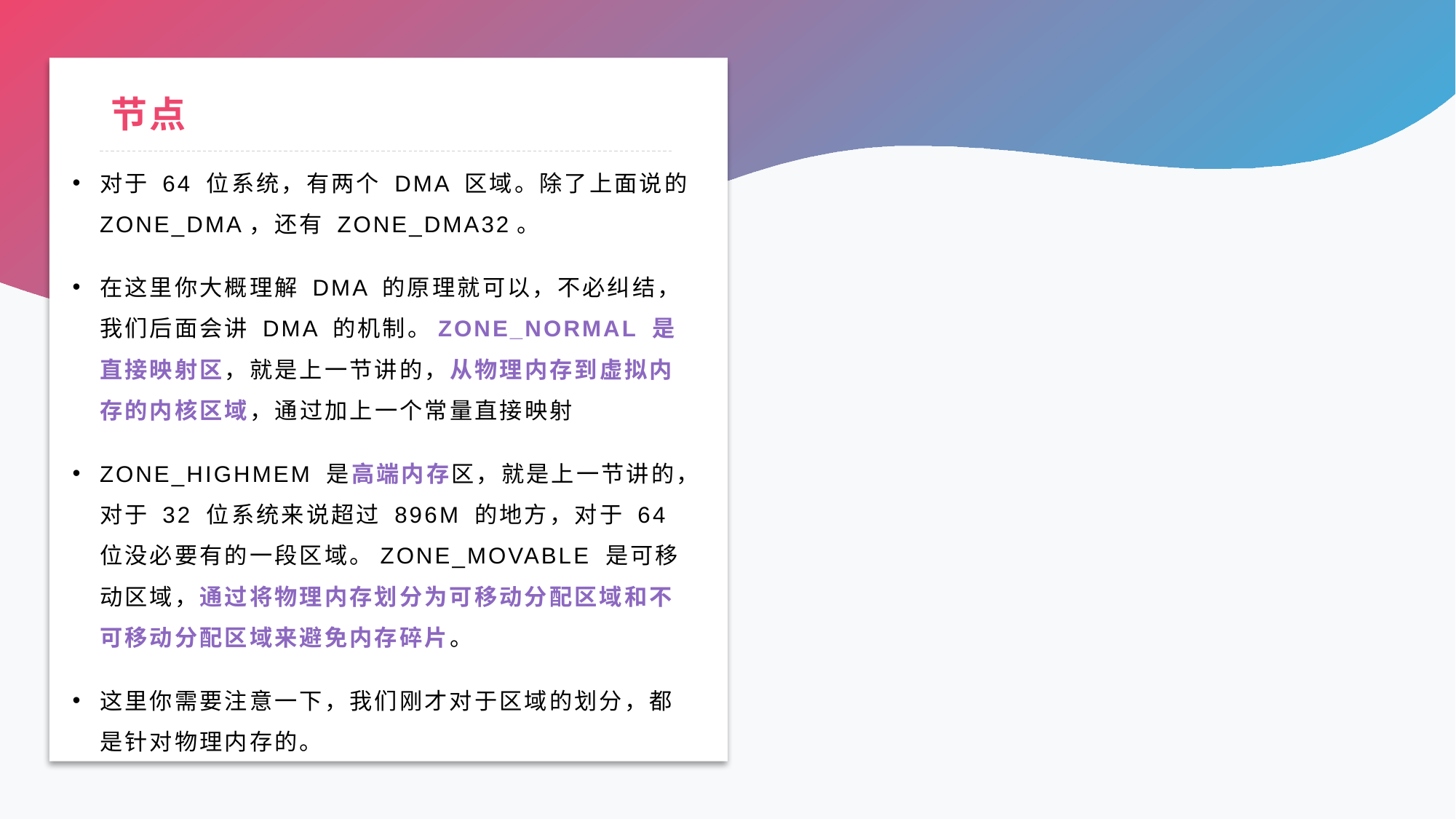

# 节点
对于 64 位系统，有两个 DMA 区域。除了上面说的 ZONE_DMA，还有 ZONE_DMA32。
在这里你大概理解 DMA 的原理就可以，不必纠结，我们后面会讲 DMA 的机制。ZONE_NORMAL 是直接映射区，就是上一节讲的，从物理内存到虚拟内存的内核区域，通过加上一个常量直接映射
ZONE_HIGHMEM 是高端内存区，就是上一节讲的，对于 32 位系统来说超过 896M 的地方，对于 64 位没必要有的一段区域。ZONE_MOVABLE 是可移动区域，通过将物理内存划分为可移动分配区域和不可移动分配区域来避免内存碎片。
这里你需要注意一下，我们刚才对于区域的划分，都是针对物理内存的。